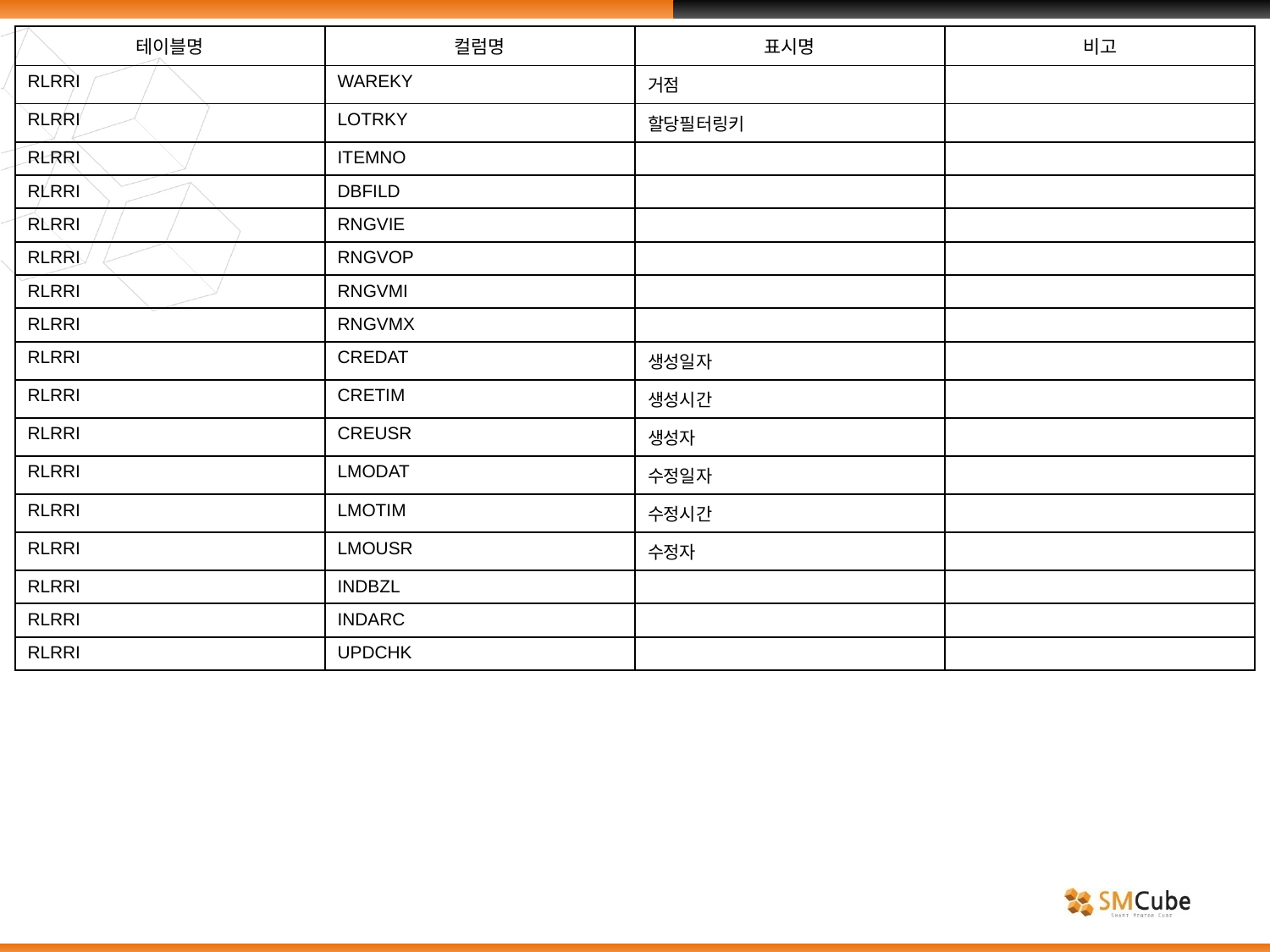

| 테이블명 | 컬럼명 | 표시명 | 비고 |
| --- | --- | --- | --- |
| RLRRI | WAREKY | 거점 |  |
| RLRRI | LOTRKY | 할당필터링키 |  |
| RLRRI | ITEMNO |  |  |
| RLRRI | DBFILD |  |  |
| RLRRI | RNGVIE |  |  |
| RLRRI | RNGVOP |  |  |
| RLRRI | RNGVMI |  |  |
| RLRRI | RNGVMX |  |  |
| RLRRI | CREDAT | 생성일자 |  |
| RLRRI | CRETIM | 생성시간 |  |
| RLRRI | CREUSR | 생성자 |  |
| RLRRI | LMODAT | 수정일자 |  |
| RLRRI | LMOTIM | 수정시간 |  |
| RLRRI | LMOUSR | 수정자 |  |
| RLRRI | INDBZL |  |  |
| RLRRI | INDARC |  |  |
| RLRRI | UPDCHK |  |  |